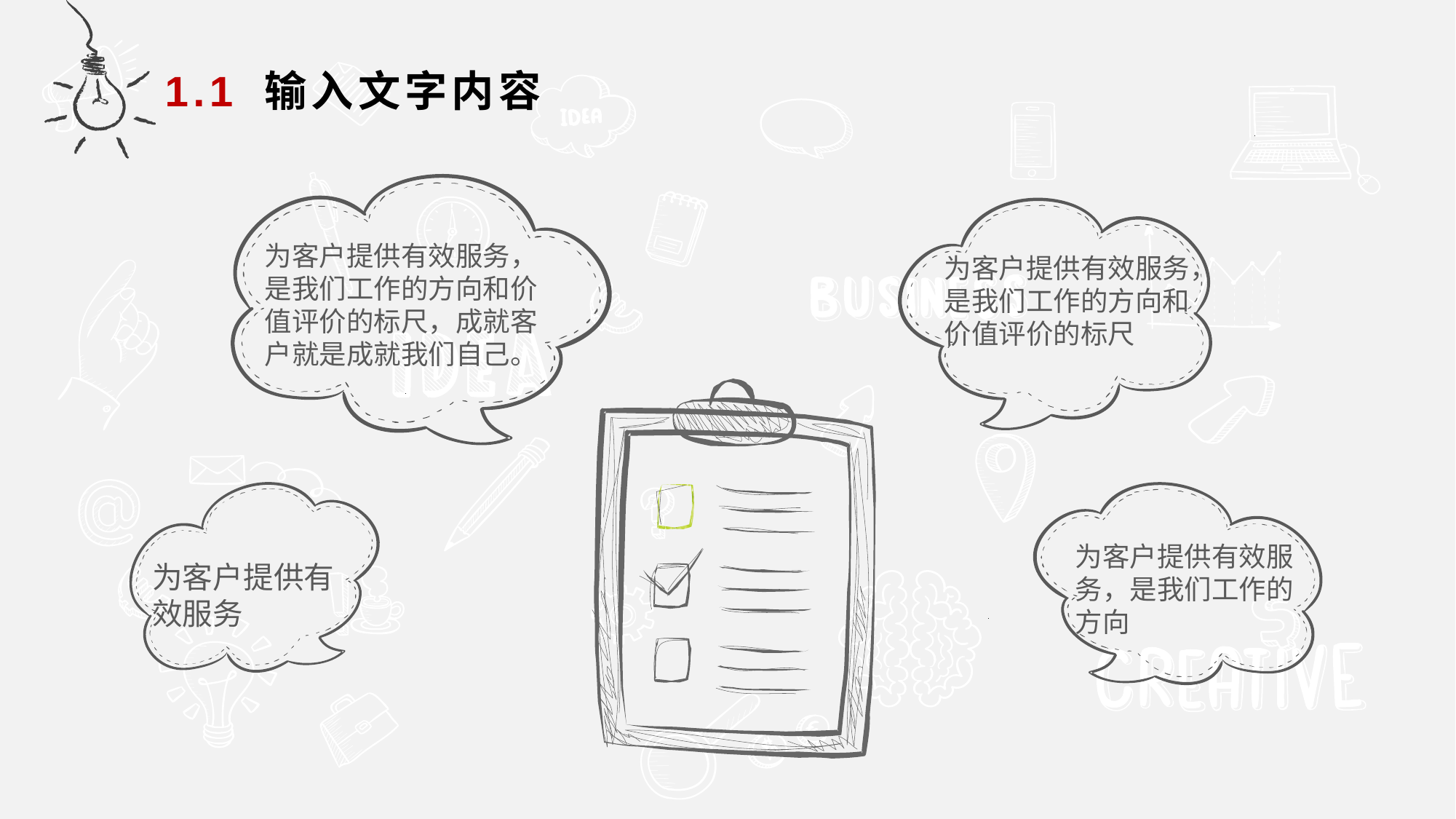

1.1 输入文字内容

为客户提供有效服务，是我们工作的方向和价值评价的标尺，成就客户就是成就我们自己。

为客户提供有效服务，是我们工作的方向和价值评价的标尺

为客户提供有效服务，是我们工作的方向

为客户提供有效服务